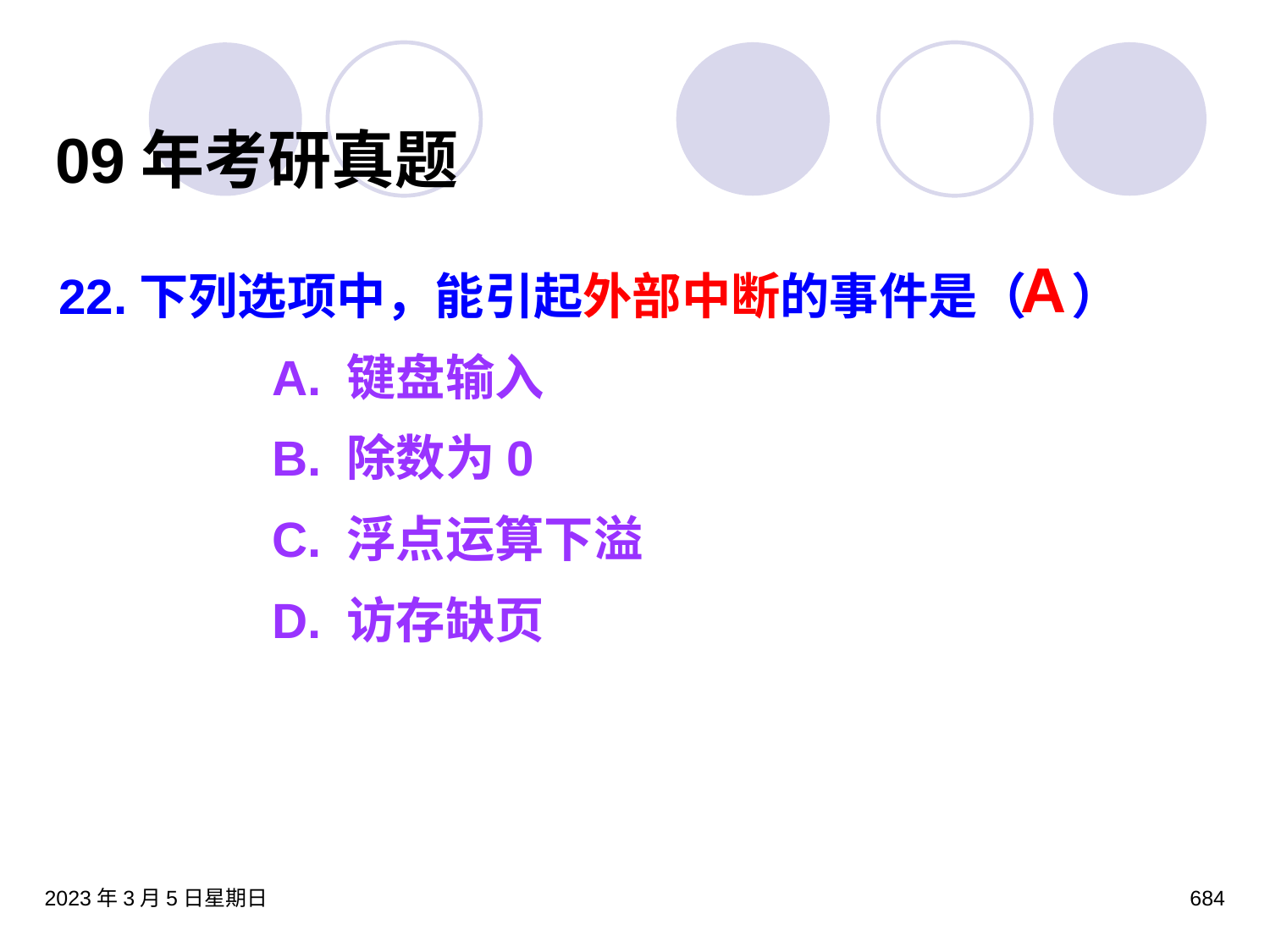

09年考研真题
A
22.下列选项中，能引起外部中断的事件是（    ）
		A. 键盘输入
		B. 除数为0
		C. 浮点运算下溢
		D. 访存缺页
2023年3月5日星期日
684